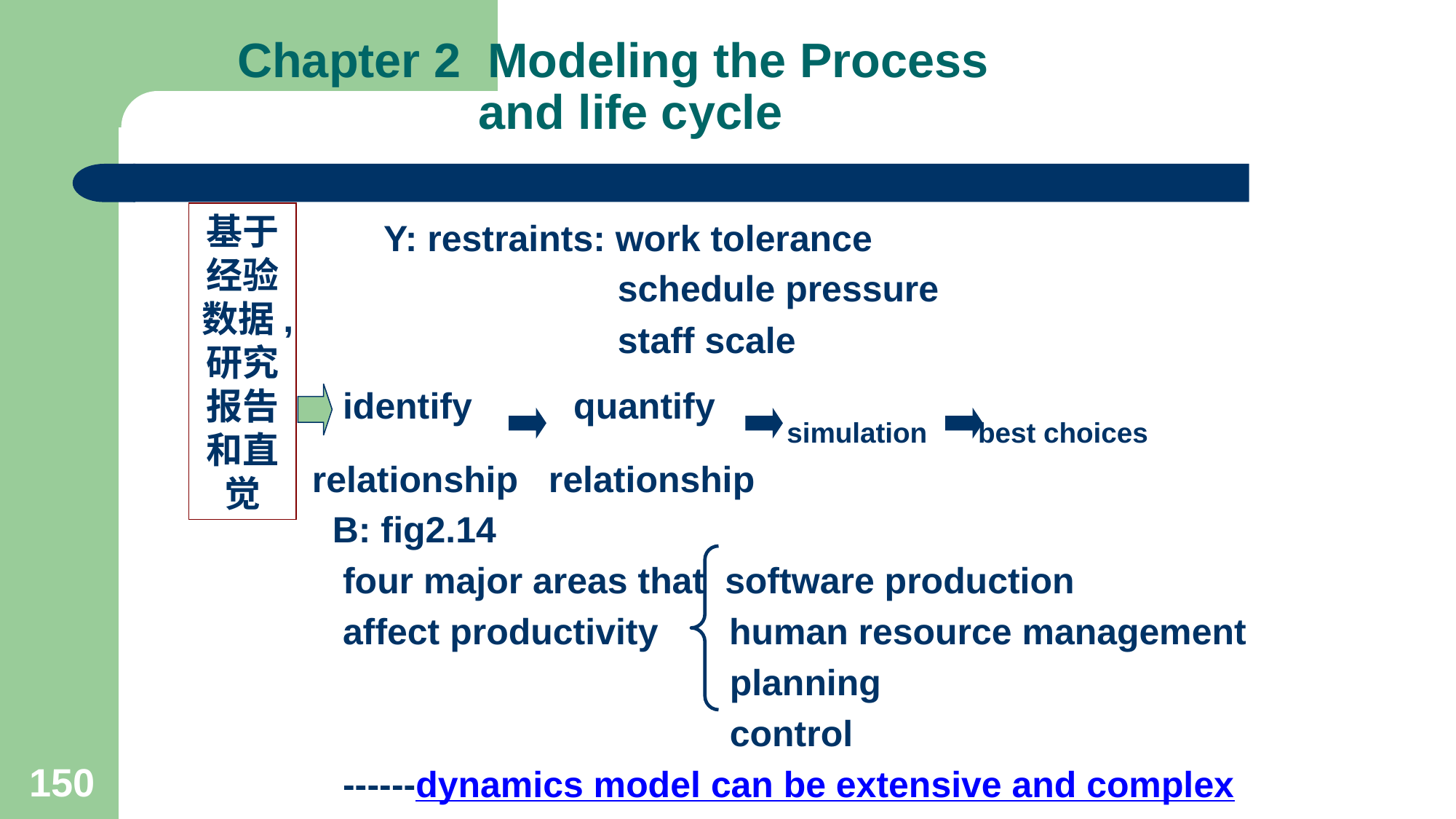

# Chapter 2  Modeling the Process and life cycle
基于经验数据,研究报告和直觉
        Y: restraints: work tolerance
                               schedule pressure
                               staff scale
    identify          quantify       simulation     best choices
 relationship   relationship
   B: fig2.14
    four major areas that  software production
    affect productivity       human resource management
                                          planning
                                          control
    ------dynamics model can be extensive and complex

150